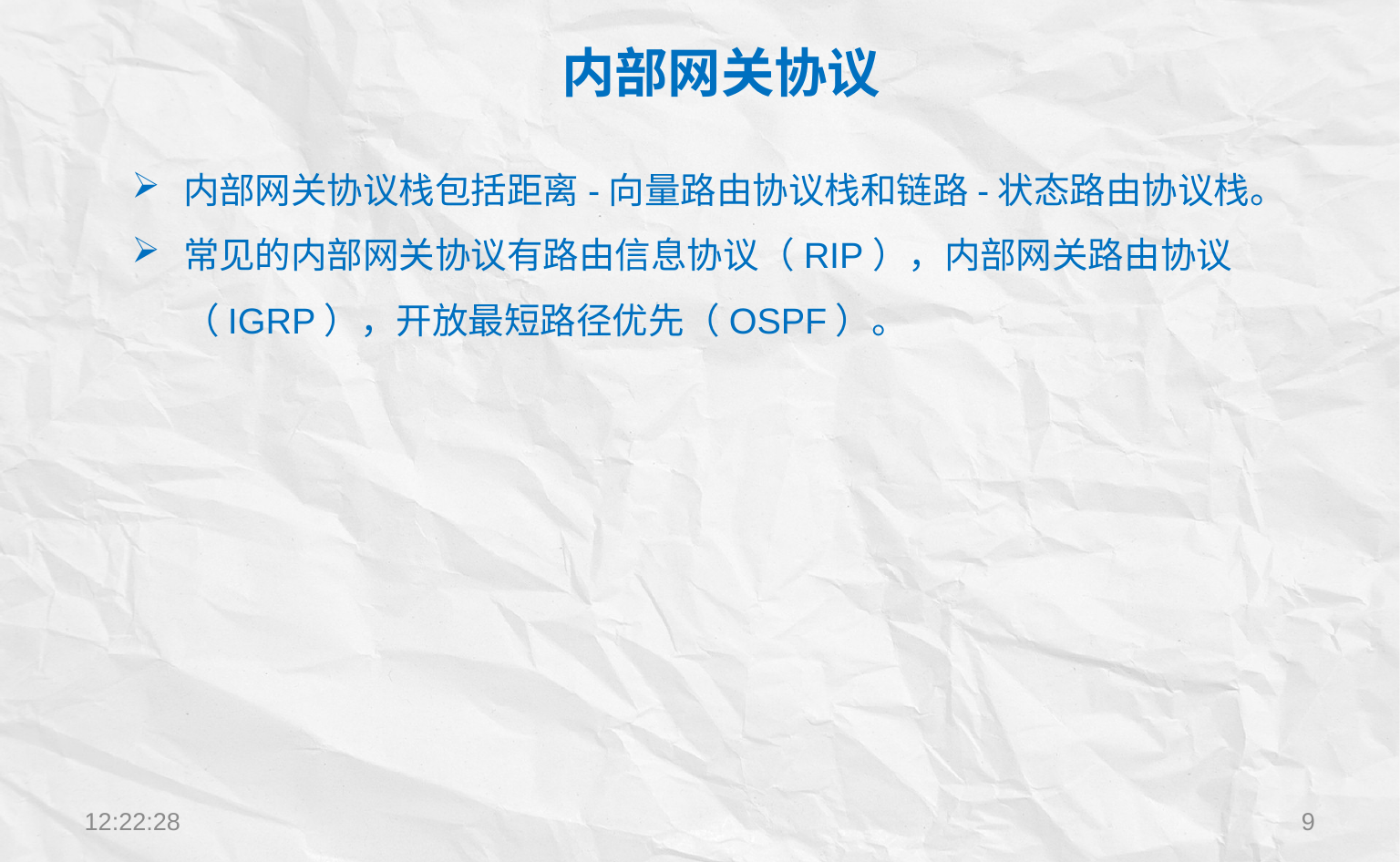

内部网关协议
内部网关协议栈包括距离-向量路由协议栈和链路-状态路由协议栈。
常见的内部网关协议有路由信息协议（RIP），内部网关路由协议（IGRP），开放最短路径优先（OSPF）。

12:22:28
9